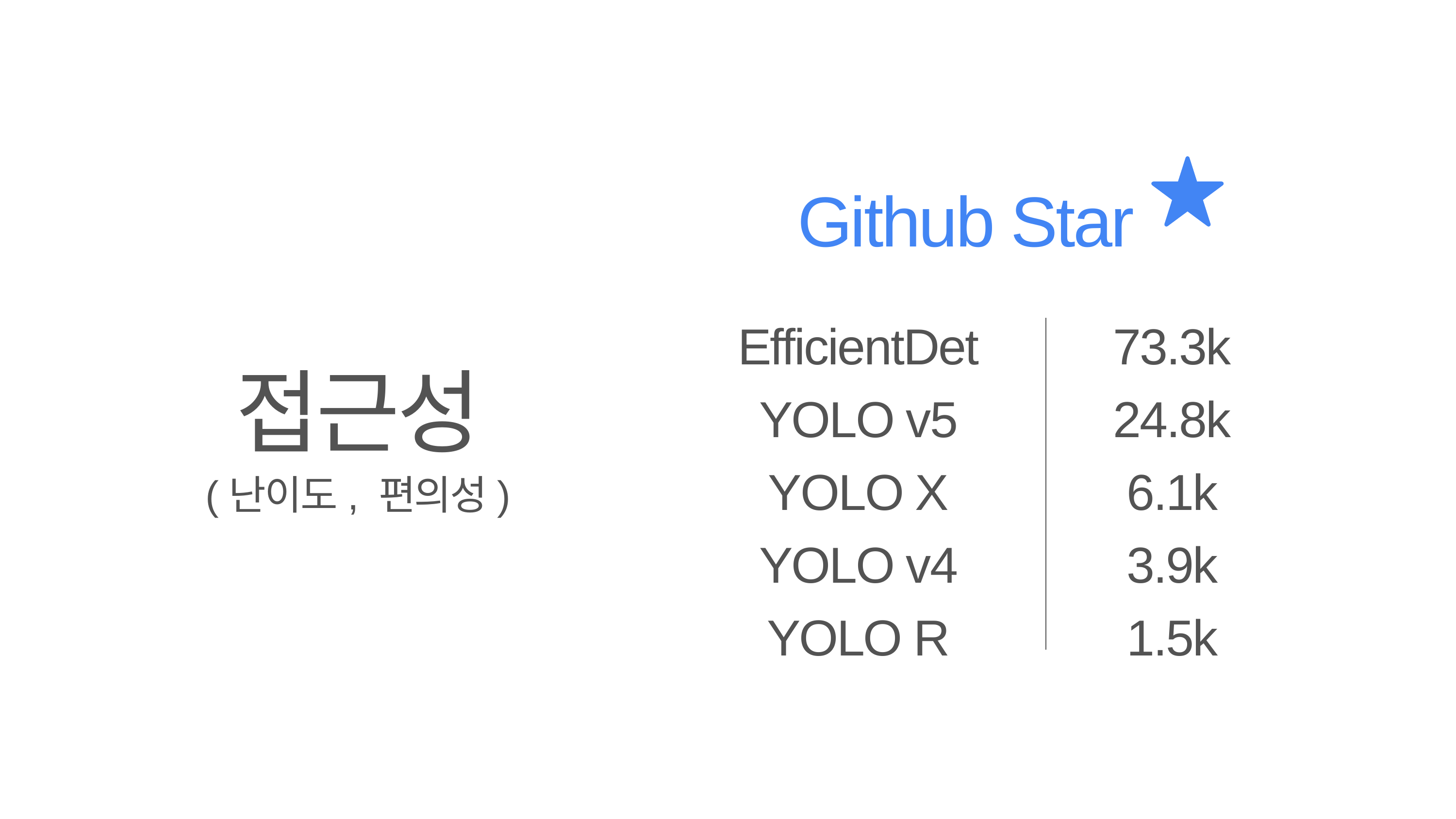

Github Star

EfficientDet
YOLO v5
YOLO X
YOLO v4
YOLO R
73.3k
24.8k
6.1k
3.9k
1.5k

접근성
(난이도, 편의성)